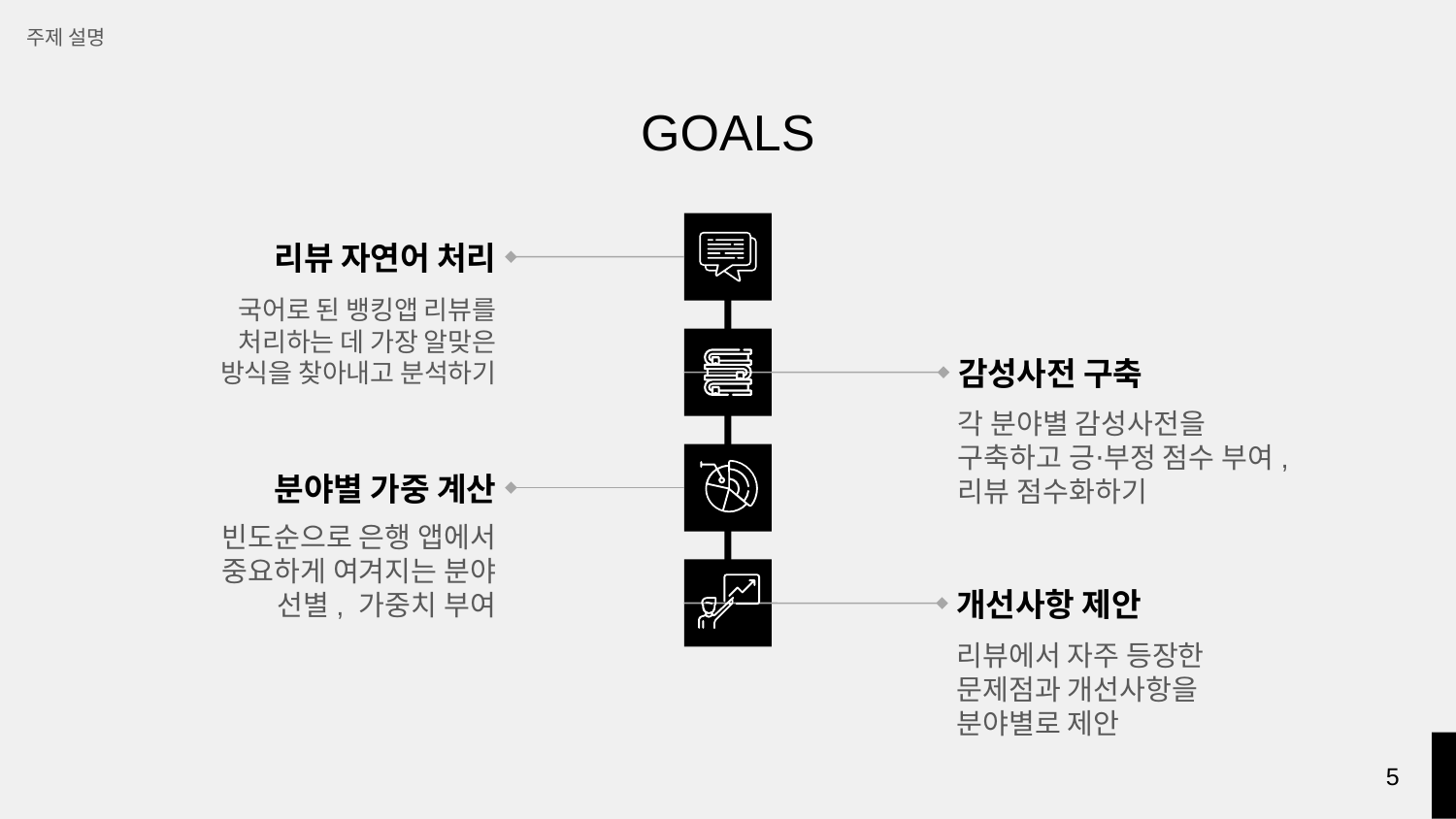

주제 설명
# GOALS

리뷰 자연어 처리
국어로 된 뱅킹앱 리뷰를 처리하는 데 가장 알맞은 방식을 찾아내고 분석하기

감성사전 구축
각 분야별 감성사전을 구축하고 긍⋅부정 점수 부여,
리뷰 점수화하기

분야별 가중 계산
빈도순으로 은행 앱에서
중요하게 여겨지는 분야 선별, 가중치 부여

개선사항 제안
리뷰에서 자주 등장한
문제점과 개선사항을
분야별로 제안
5